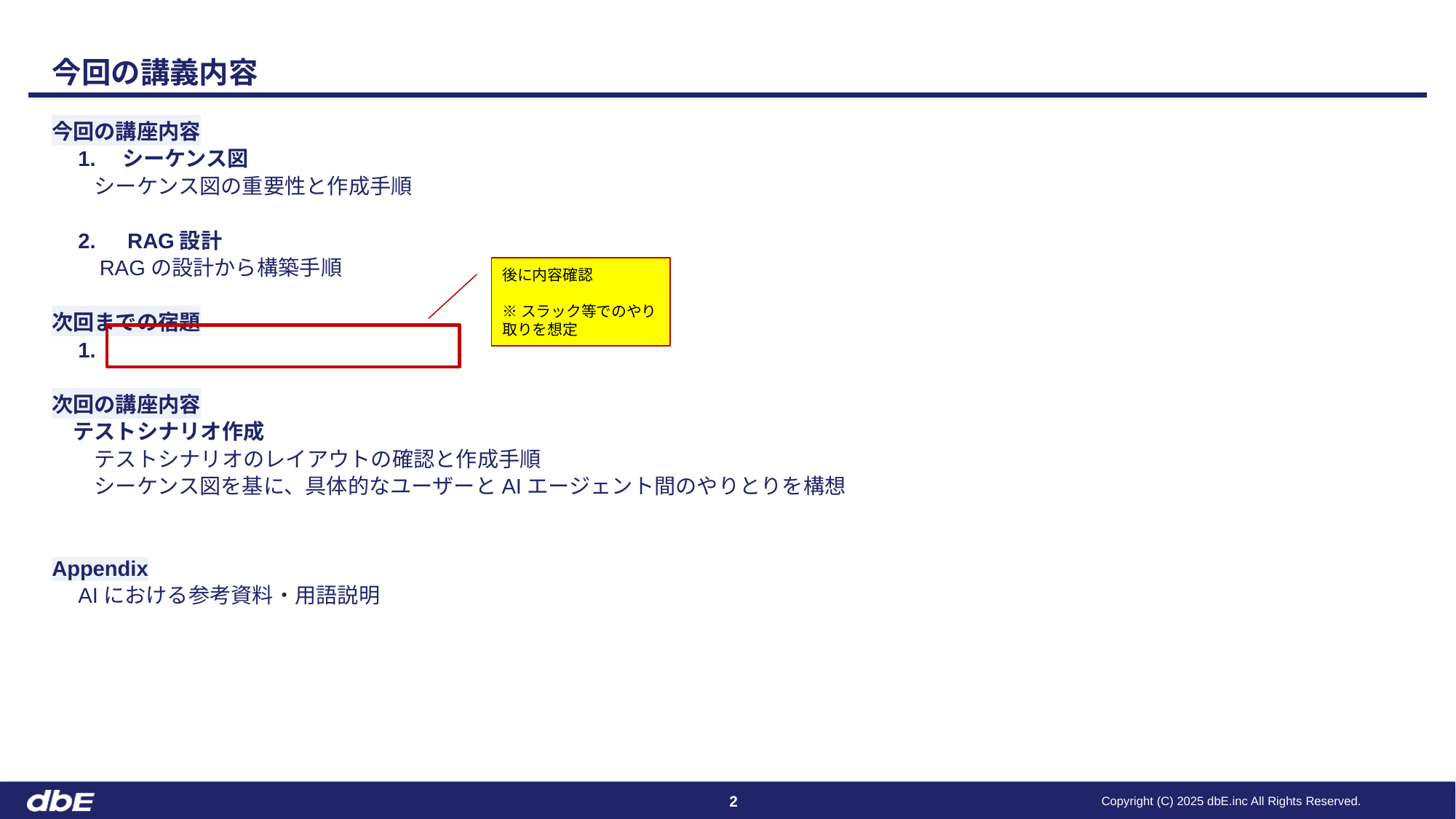

# 今回の講義内容
今回の講座内容
　1.　シーケンス図
　　シーケンス図の重要性と作成手順

　2.　RAG設計
　　RAGの設計から構築手順

次回までの宿題
　1.

次回の講座内容
　テストシナリオ作成
　　テストシナリオのレイアウトの確認と作成手順
　　シーケンス図を基に、具体的なユーザーとAIエージェント間のやりとりを構想

Appendix
　AIにおける参考資料・用語説明
後に内容確認

※スラック等でのやり取りを想定

Copyright (C) 2025 dbE.inc All Rights Reserved.
2